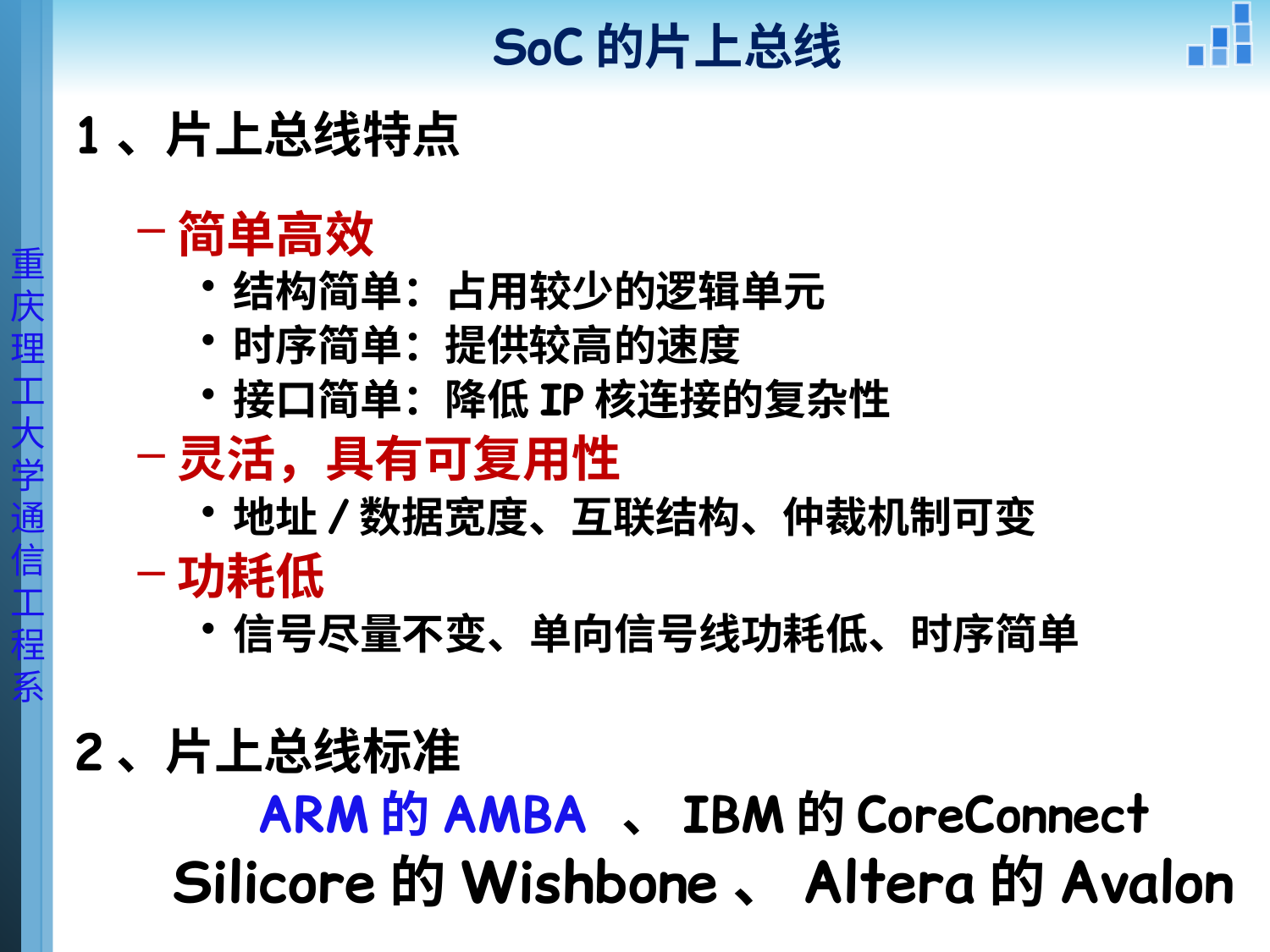

# SoC的片上总线
1、片上总线特点
简单高效
结构简单：占用较少的逻辑单元
时序简单：提供较高的速度
接口简单：降低IP核连接的复杂性
灵活，具有可复用性
地址/数据宽度、互联结构、仲裁机制可变
功耗低
信号尽量不变、单向信号线功耗低、时序简单
2、片上总线标准
ARM的AMBA 、IBM的CoreConnect
Silicore的Wishbone、Altera的Avalon